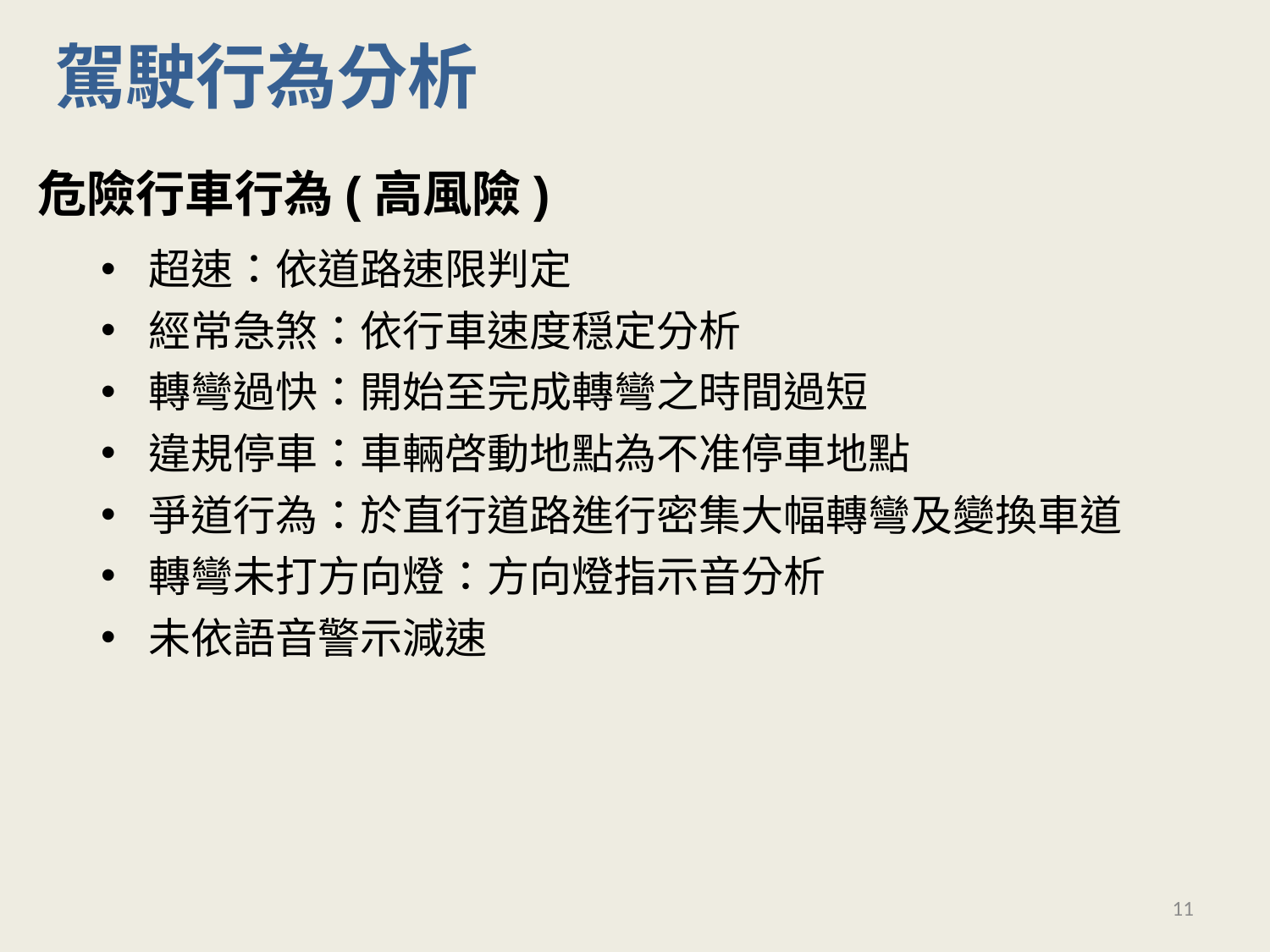

駕駛行為分析
危險行車行為(高風險)
超速：依道路速限判定
經常急煞：依行車速度穏定分析
轉彎過快：開始至完成轉彎之時間過短
違規停車：車輛啓動地點為不准停車地點
爭道行為：於直行道路進行密集大幅轉彎及變換車道
轉彎未打方向燈：方向燈指示音分析
未依語音警示減速
11